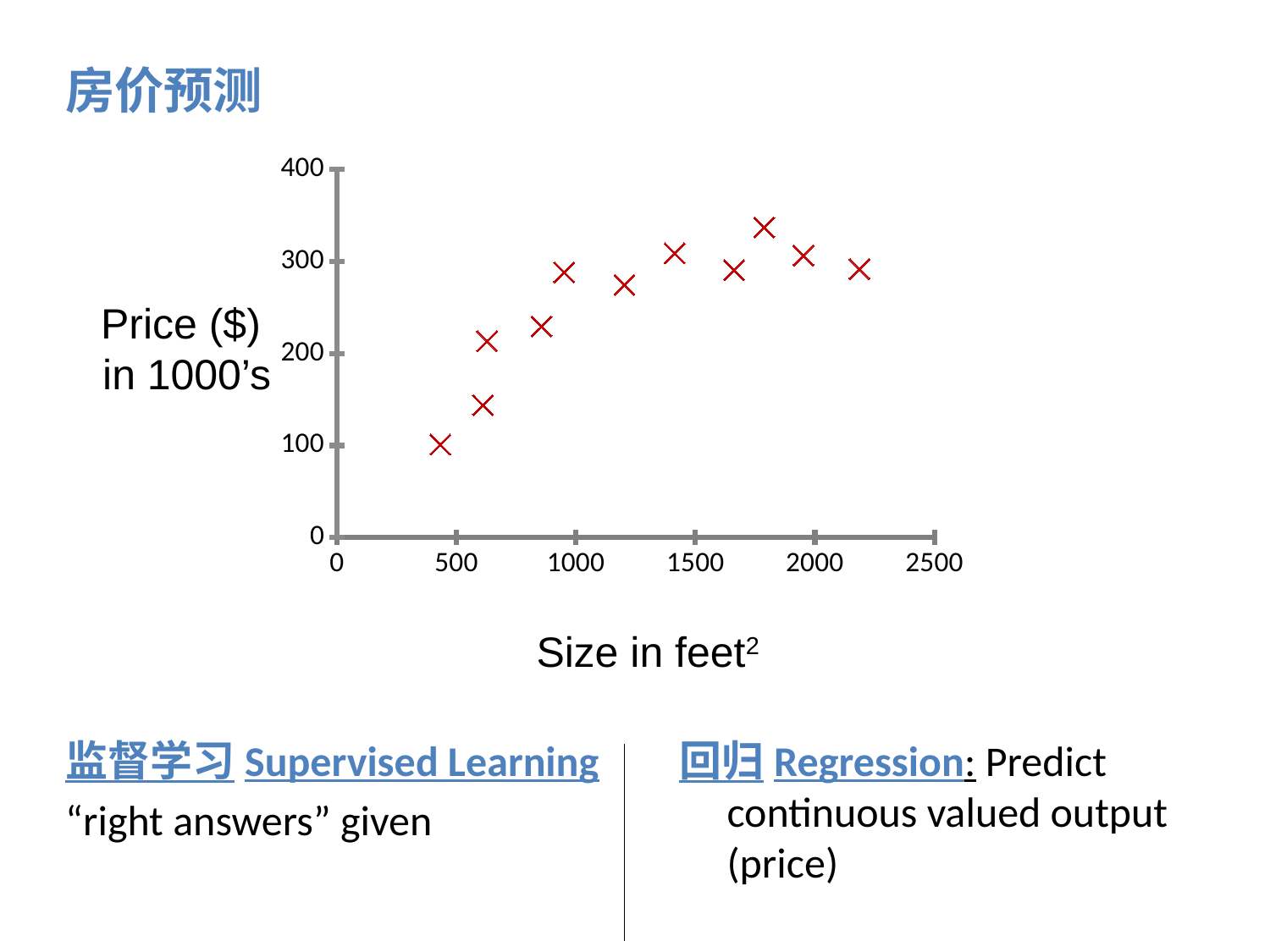

房价预测

### Chart

| Category | Size (feet2) |
|---|---|
Price ($)
in 1000’s
Size in feet2
监督学习Supervised Learning
“right answers” given
回归Regression: Predict continuous valued output (price)